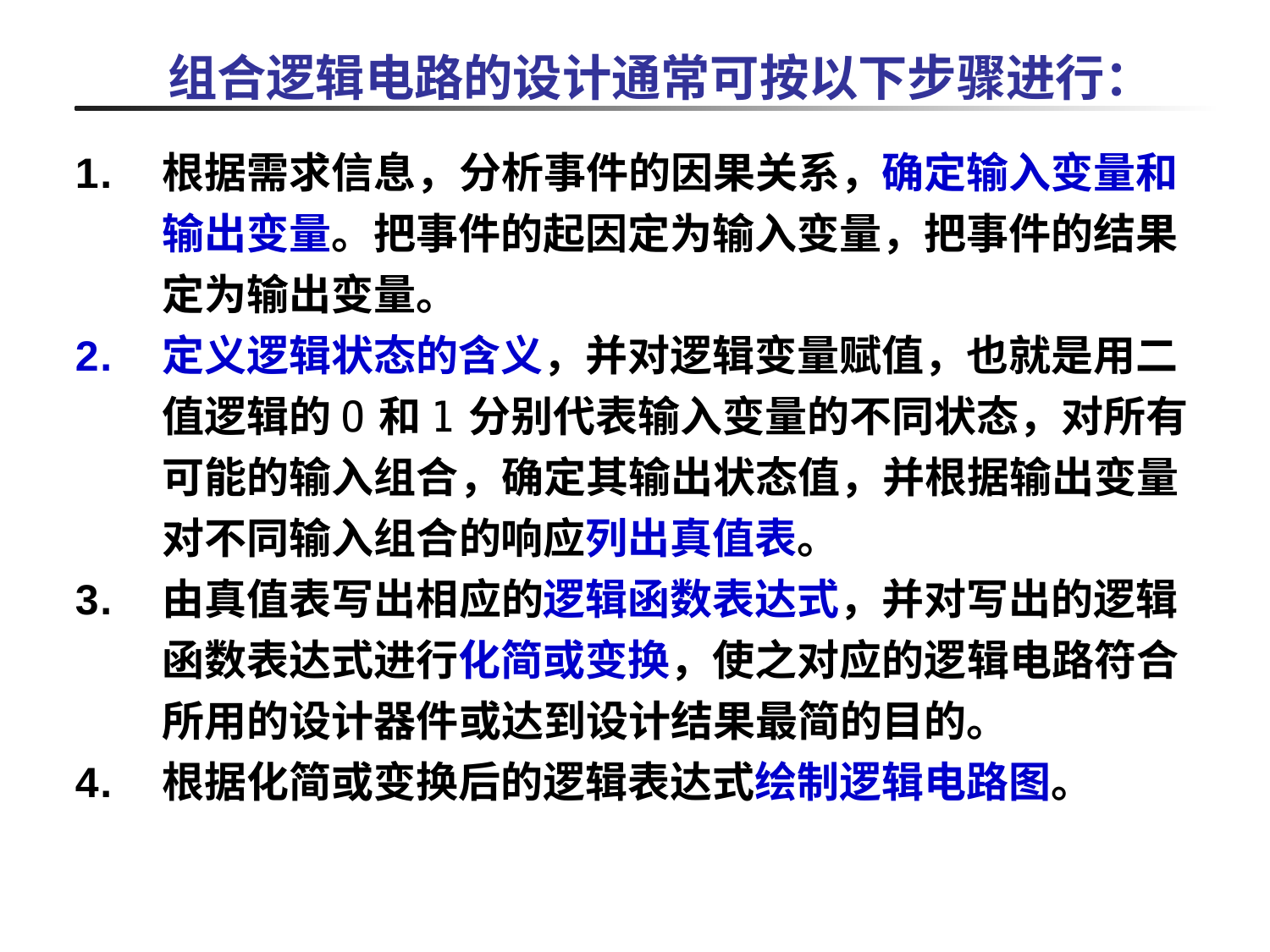

# 组合逻辑电路的设计通常可按以下步骤进行：
根据需求信息，分析事件的因果关系，确定输入变量和输出变量。把事件的起因定为输入变量，把事件的结果定为输出变量。
定义逻辑状态的含义，并对逻辑变量赋值，也就是用二值逻辑的0和1分别代表输入变量的不同状态，对所有可能的输入组合，确定其输出状态值，并根据输出变量对不同输入组合的响应列出真值表。
由真值表写出相应的逻辑函数表达式，并对写出的逻辑函数表达式进行化简或变换，使之对应的逻辑电路符合所用的设计器件或达到设计结果最简的目的。
根据化简或变换后的逻辑表达式绘制逻辑电路图。